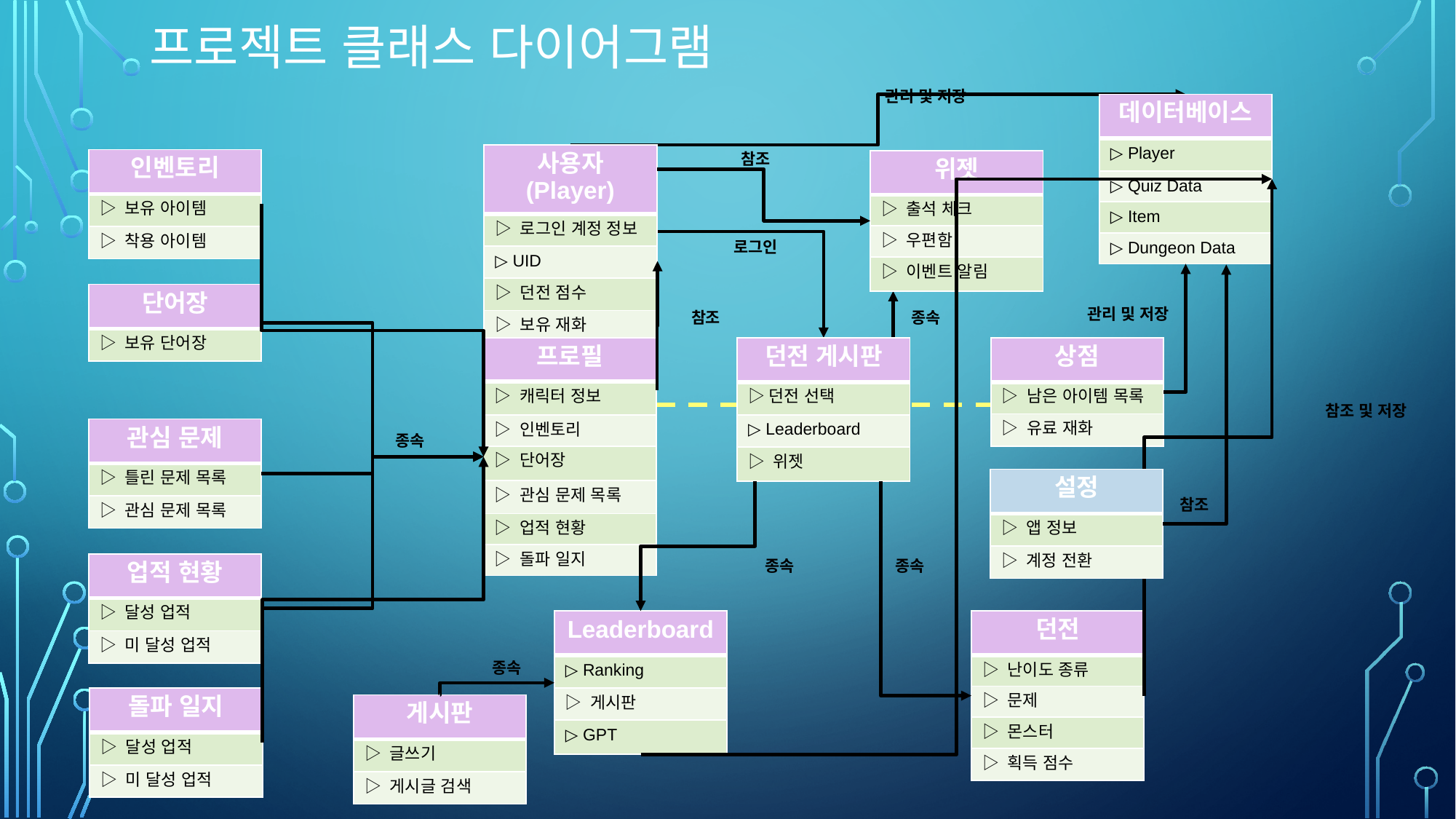

프로젝트 클래스 다이어그램
관리 및 저장
| 데이터베이스 |
| --- |
| ▷ Player |
| ▷ Quiz Data |
| ▷ Item |
| ▷ Dungeon Data |
참조
| 사용자 (Player) |
| --- |
| ▷ 로그인 계정 정보 |
| ▷ UID |
| ▷ 던전 점수 |
| ▷ 보유 재화 |
| 인벤토리 |
| --- |
| ▷ 보유 아이템 |
| ▷ 착용 아이템 |
| 위젯 |
| --- |
| ▷ 출석 체크 |
| ▷ 우편함 |
| ▷ 이벤트 알림 |
로그인
| 단어장 |
| --- |
| ▷ 보유 단어장 |
관리 및 저장
참조
종속
| 던전 게시판 |
| --- |
| ▷던전 선택 |
| ▷ Leaderboard |
| ▷ 위젯 |
| 상점 |
| --- |
| ▷ 남은 아이템 목록 |
| ▷ 유료 재화 |
| 프로필 |
| --- |
| ▷ 캐릭터 정보 |
| ▷ 인벤토리 |
| ▷ 단어장 |
| ▷ 관심 문제 목록 |
| ▷ 업적 현황 |
| ▷ 돌파 일지 |
참조 및 저장
| 관심 문제 |
| --- |
| ▷ 틀린 문제 목록 |
| ▷ 관심 문제 목록 |
종속
| 설정 |
| --- |
| ▷ 앱 정보 |
| ▷ 계정 전환 |
참조
종속
종속
| 업적 현황 |
| --- |
| ▷ 달성 업적 |
| ▷ 미 달성 업적 |
| Leaderboard |
| --- |
| ▷ Ranking |
| ▷ 게시판 |
| ▷ GPT |
| 던전 |
| --- |
| ▷ 난이도 종류 |
| ▷ 문제 |
| ▷ 몬스터 |
| ▷ 획득 점수 |
종속
| 돌파 일지 |
| --- |
| ▷ 달성 업적 |
| ▷ 미 달성 업적 |
| 게시판 |
| --- |
| ▷ 글쓰기 |
| ▷ 게시글 검색 |